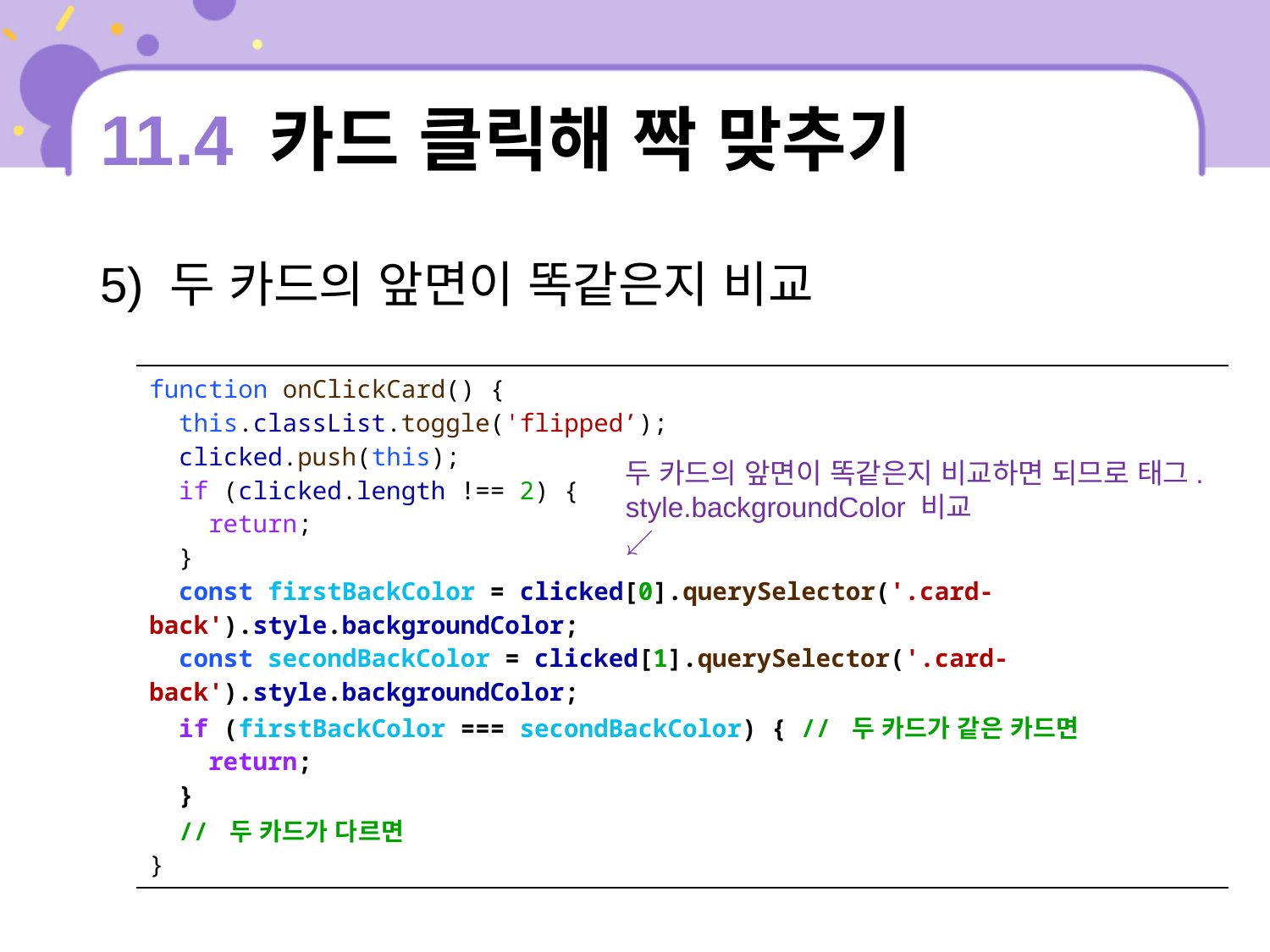

# 11.4 카드 클릭해 짝 맞추기
5) 두 카드의 앞면이 똑같은지 비교
| function onClickCard() { this.classList.toggle('flipped’); clicked.push(this); if (clicked.length !== 2) { return; } const firstBackColor = clicked[0].querySelector('.card-back').style.backgroundColor; const secondBackColor = clicked[1].querySelector('.card-back').style.backgroundColor; if (firstBackColor === secondBackColor) { // 두 카드가 같은 카드면 return; } // 두 카드가 다르면 } |
| --- |
두 카드의 앞면이 똑같은지 비교하면 되므로 태그.style.backgroundColor 비교
↙